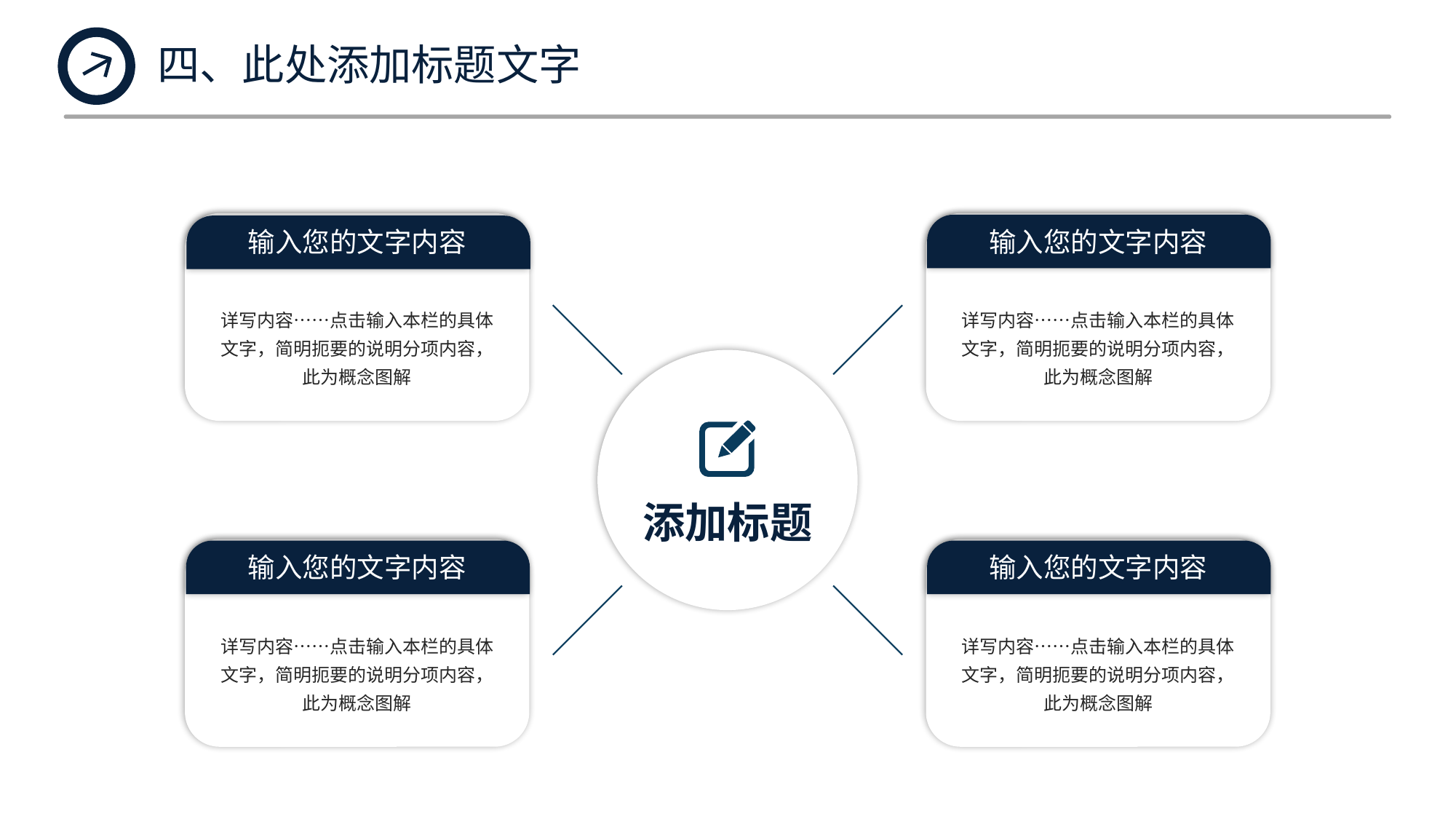

四、此处添加标题文字

输入您的文字内容
输入您的文字内容
详写内容……点击输入本栏的具体文字，简明扼要的说明分项内容，此为概念图解
详写内容……点击输入本栏的具体文字，简明扼要的说明分项内容，此为概念图解

添加标题

输入您的文字内容
输入您的文字内容
详写内容……点击输入本栏的具体文字，简明扼要的说明分项内容，此为概念图解
详写内容……点击输入本栏的具体文字，简明扼要的说明分项内容，此为概念图解